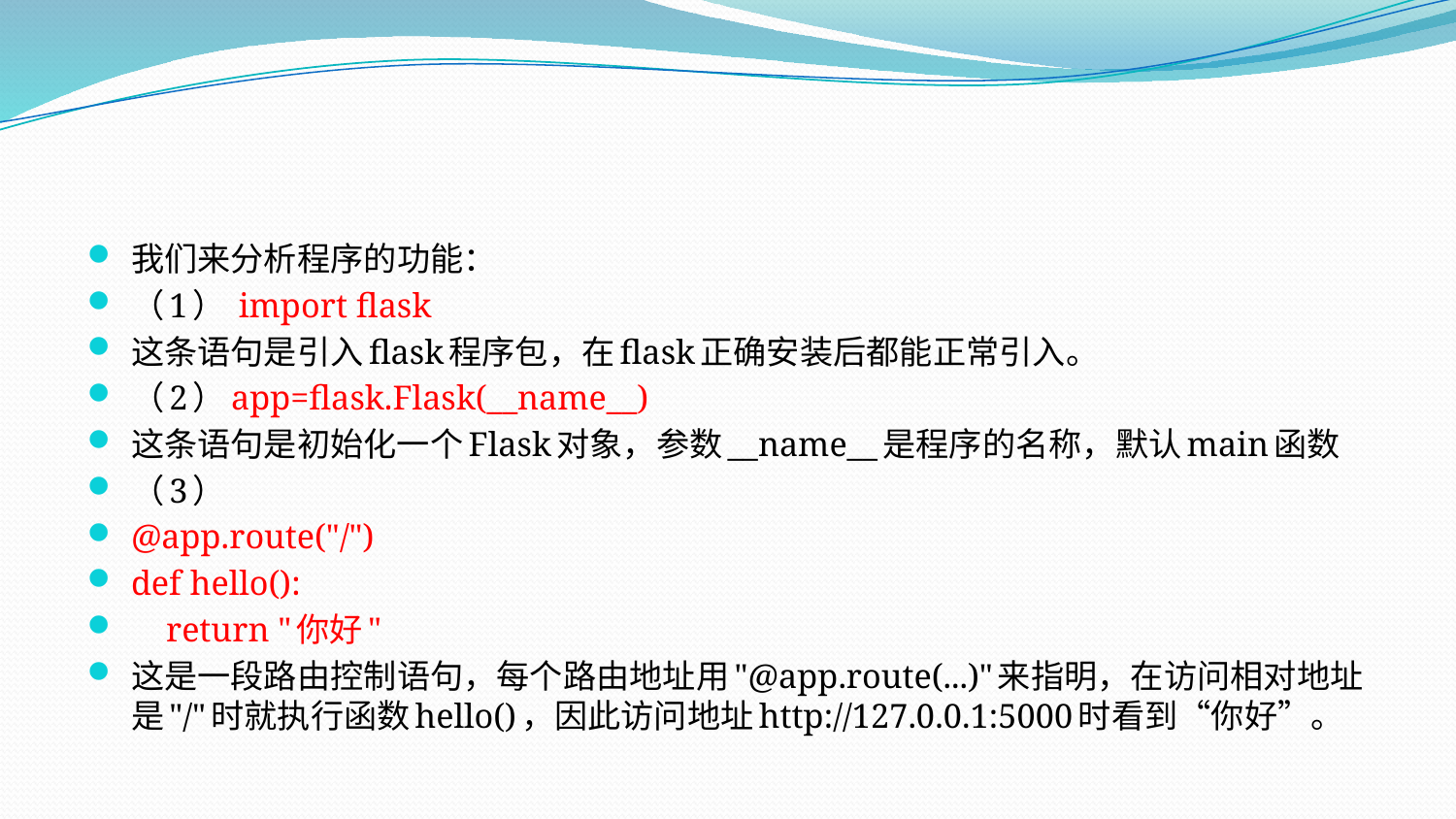

#
我们来分析程序的功能：
（1） import flask
这条语句是引入flask程序包，在flask正确安装后都能正常引入。
（2）app=flask.Flask(__name__)
这条语句是初始化一个Flask对象，参数__name__是程序的名称，默认main函数
（3）
@app.route("/")
def hello():
    return "你好"
这是一段路由控制语句，每个路由地址用"@app.route(...)"来指明，在访问相对地址是"/"时就执行函数hello()，因此访问地址http://127.0.0.1:5000时看到“你好”。